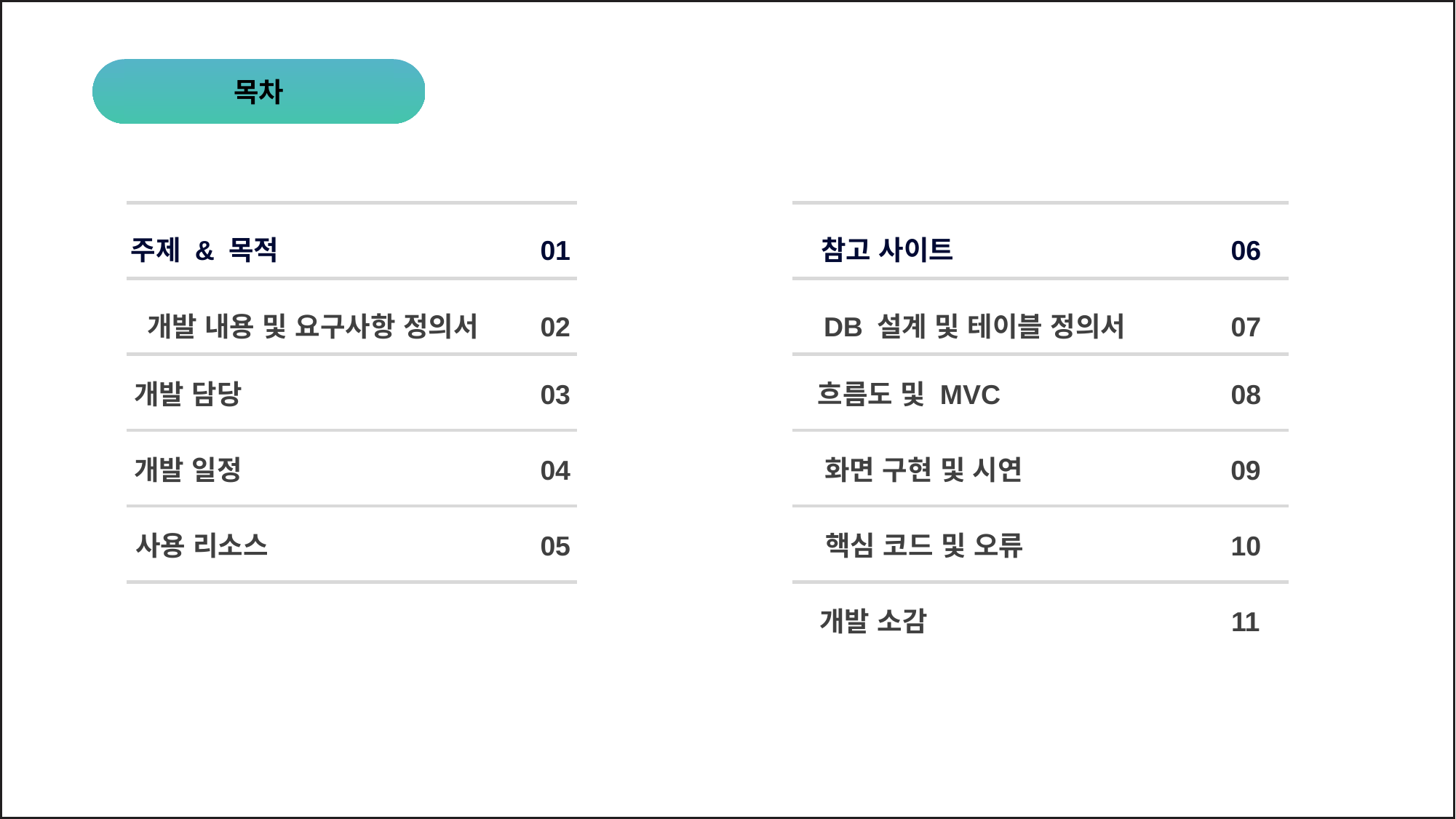

목차

주제 & 목적
01
참고 사이트
06
개발 내용 및 요구사항 정의서
02
DB 설계 및 테이블 정의서
07
개발 담당
03
흐름도 및 MVC
08
개발 일정
04
화면 구현 및 시연
09
사용 리소스
05
핵심 코드 및 오류
10
개발 소감
11